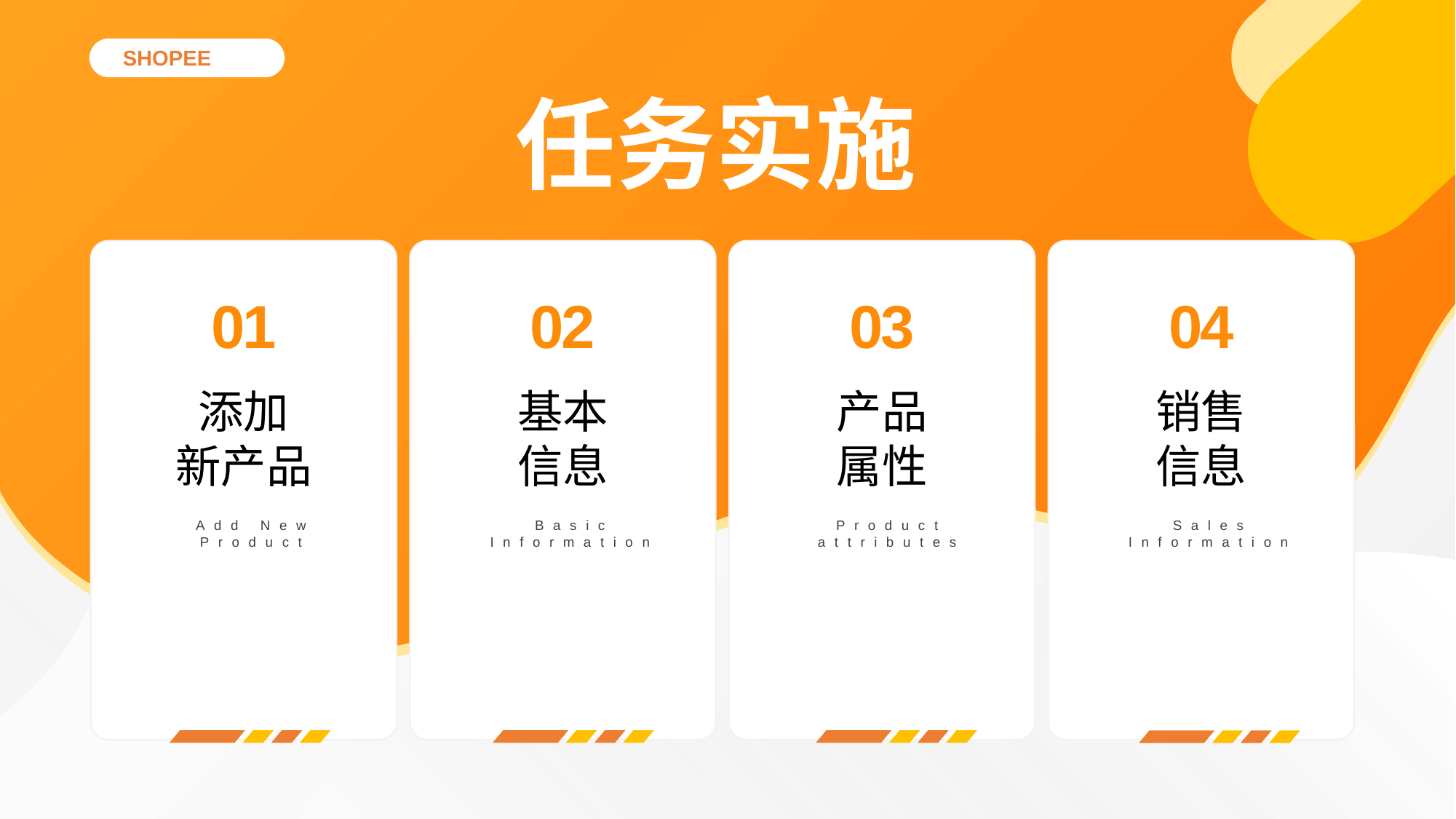

SHOPEE
任务实施

01
02
03
04
添加
新产品
基本
信息
产品
属性
销售
信息
Add New
Product
Basic
Information
Product
attributes
Sales
Information